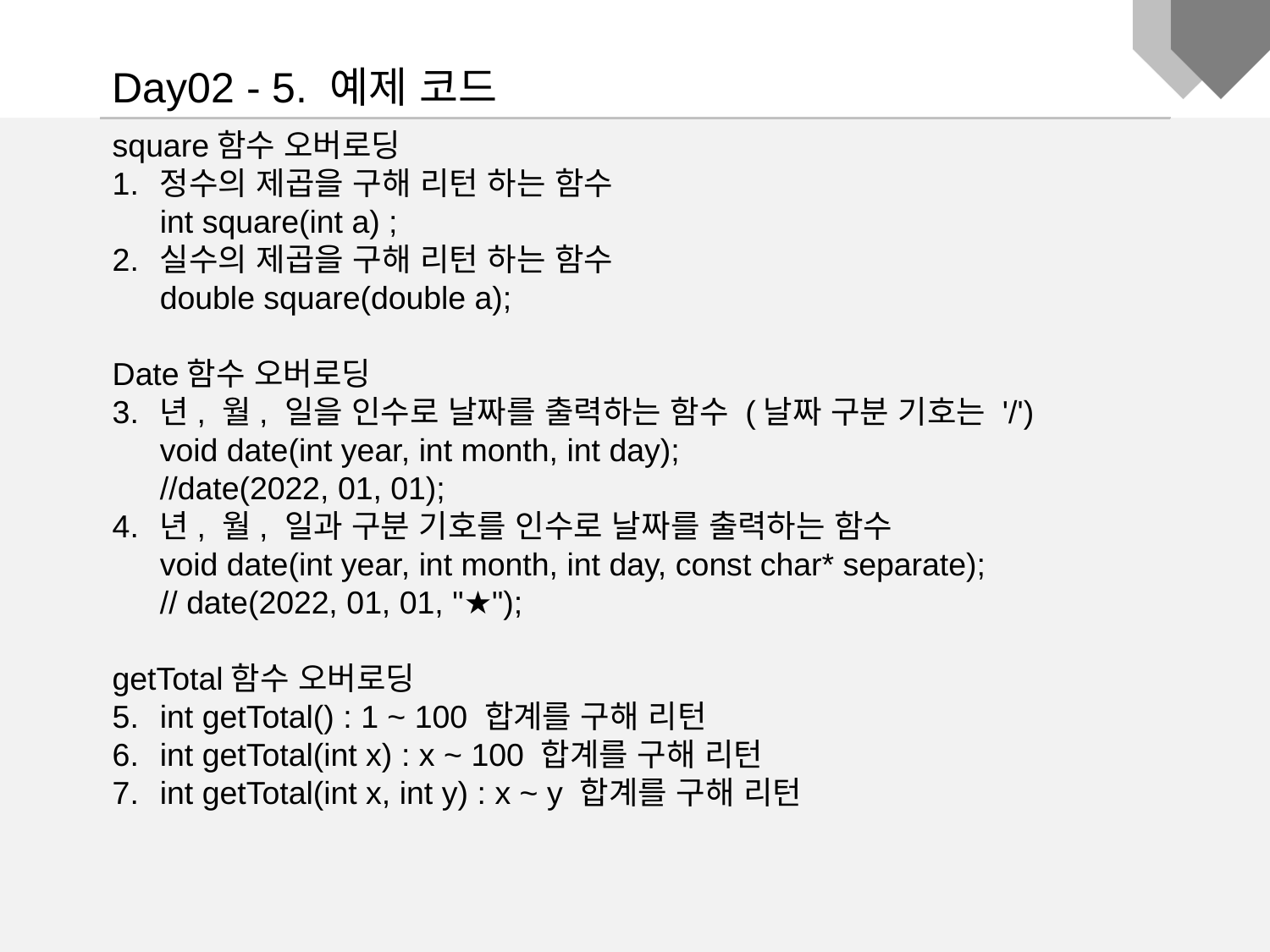

Day02 - 5. 예제 코드
square함수 오버로딩
정수의 제곱을 구해 리턴 하는 함수
int square(int a) ;
실수의 제곱을 구해 리턴 하는 함수
double square(double a);

Date함수 오버로딩
년, 월, 일을 인수로 날짜를 출력하는 함수 (날짜 구분 기호는 '/')
void date(int year, int month, int day);
//date(2022, 01, 01);
년, 월, 일과 구분 기호를 인수로 날짜를 출력하는 함수
void date(int year, int month, int day, const char* separate);
// date(2022, 01, 01, "★");

getTotal함수 오버로딩
int getTotal() : 1 ~ 100 합계를 구해 리턴
int getTotal(int x) : x ~ 100 합계를 구해 리턴
int getTotal(int x, int y) : x ~ y 합계를 구해 리턴